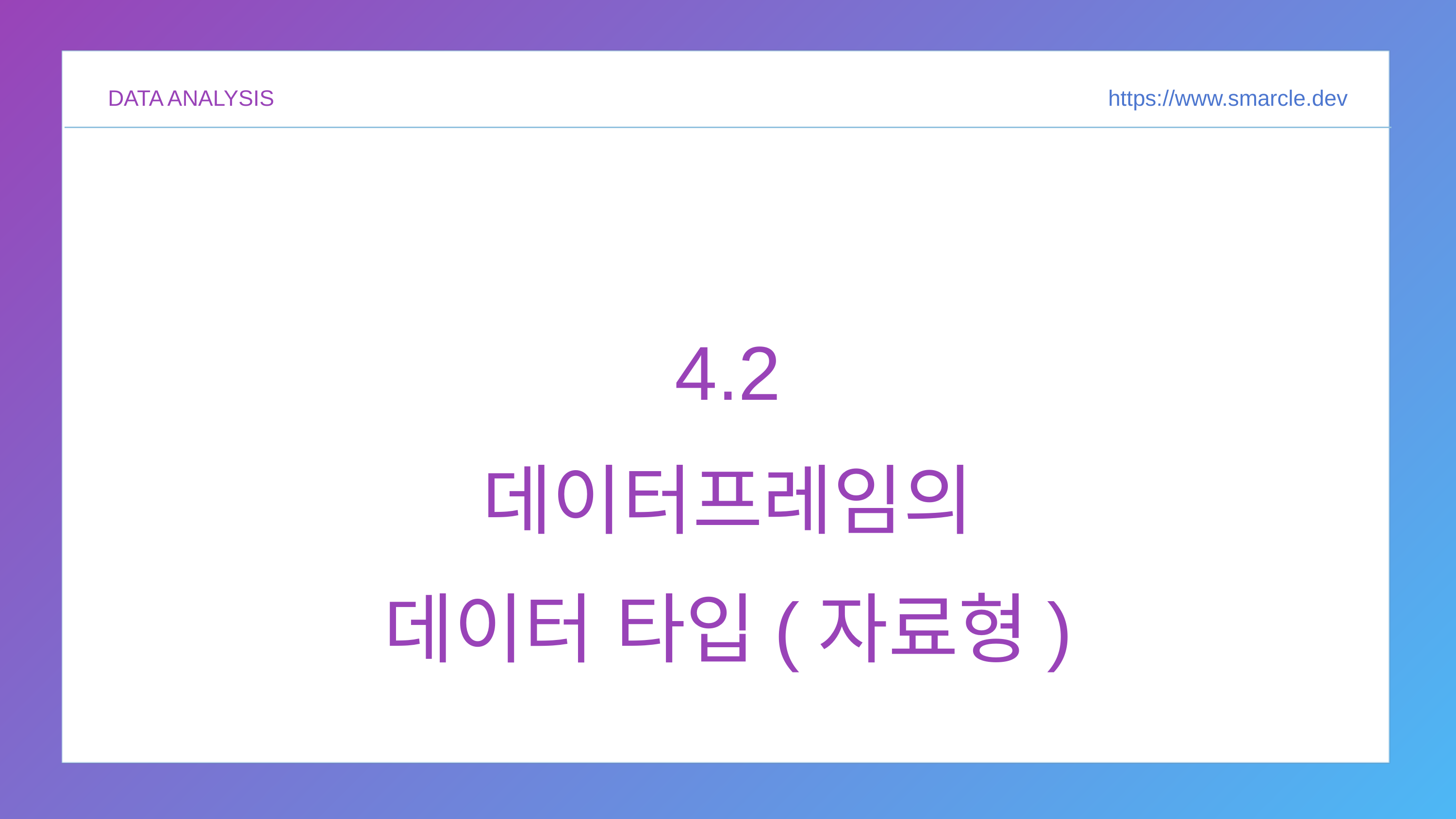

DATA ANALYSIS
https://www.smarcle.dev

4.2
데이터프레임의
데이터 타입(자료형)